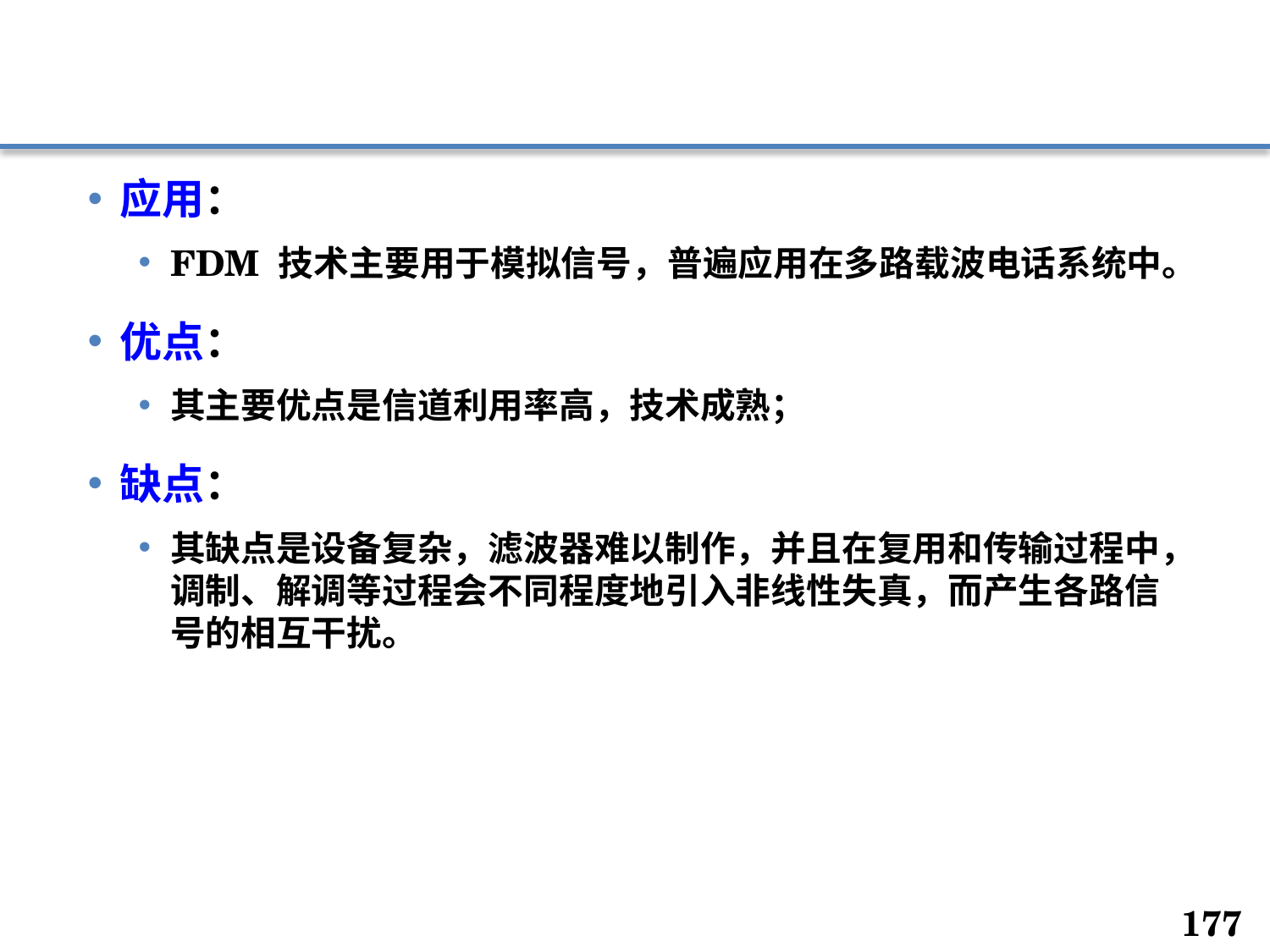

#
应用：
FDM 技术主要用于模拟信号，普遍应用在多路载波电话系统中。
优点：
其主要优点是信道利用率高，技术成熟；
缺点：
其缺点是设备复杂，滤波器难以制作，并且在复用和传输过程中，调制、解调等过程会不同程度地引入非线性失真，而产生各路信号的相互干扰。
177